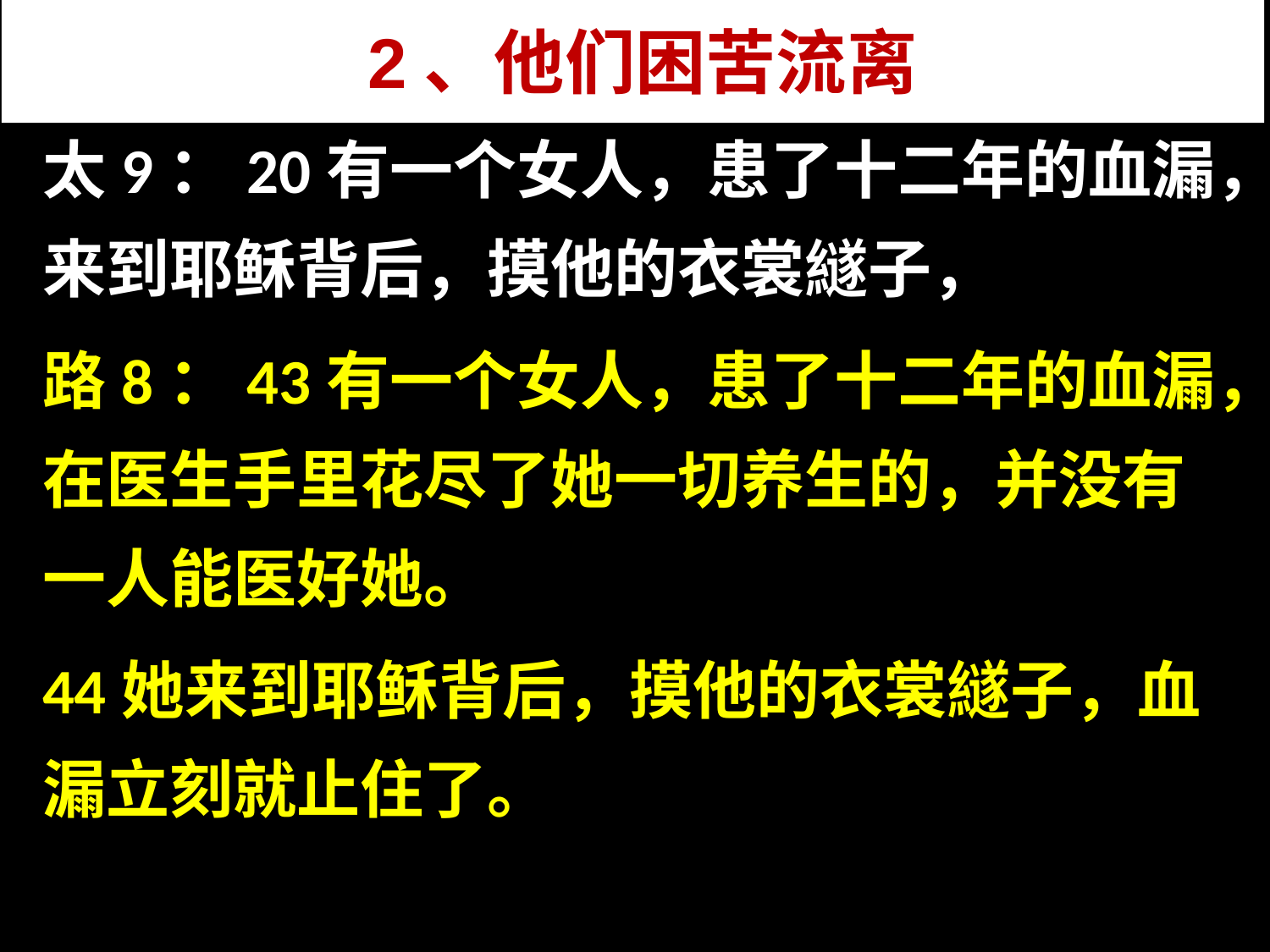

2、他们困苦流离
2、他们困苦流离
太9：20有一个女人，患了十二年的血漏，来到耶稣背后，摸他的衣裳繸子，
路8：43有一个女人，患了十二年的血漏，在医生手里花尽了她一切养生的，并没有一人能医好她。
44她来到耶稣背后，摸他的衣裳繸子，血漏立刻就止住了。